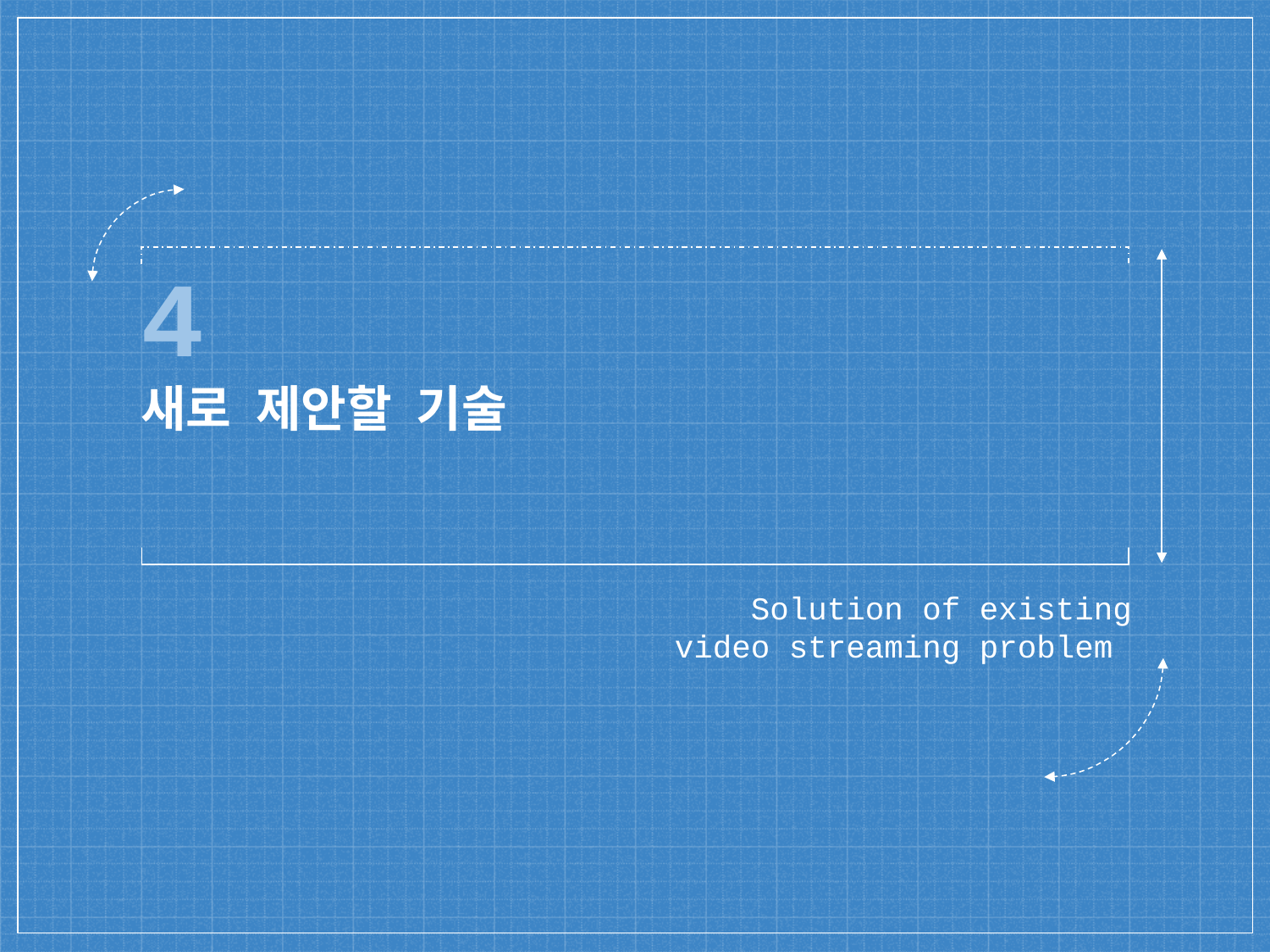

# 4
새로 제안할 기술
Solution of existing video streaming problem